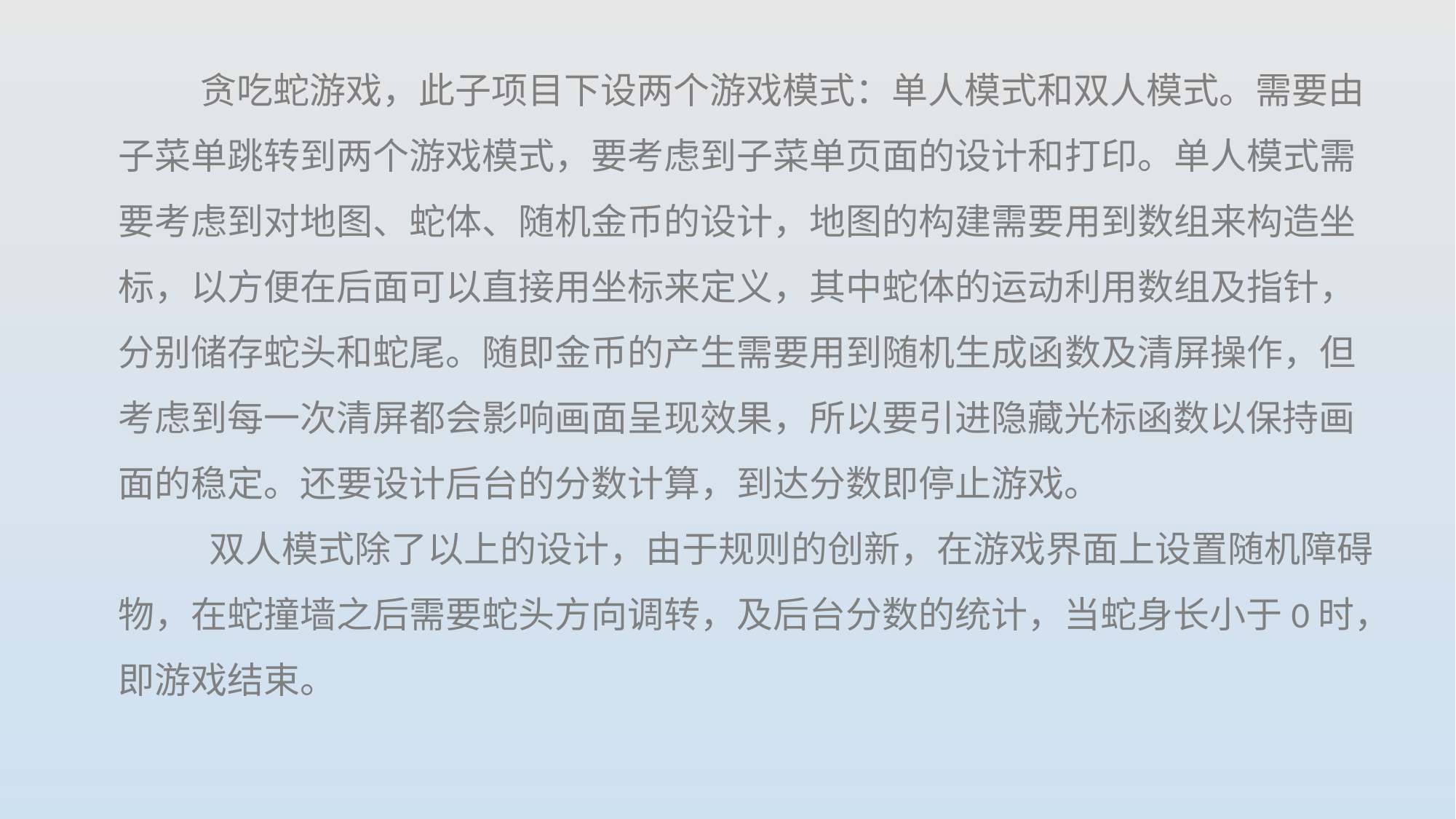

贪吃蛇游戏，此子项目下设两个游戏模式：单人模式和双人模式。需要由子菜单跳转到两个游戏模式，要考虑到子菜单页面的设计和打印。单人模式需要考虑到对地图、蛇体、随机金币的设计，地图的构建需要用到数组来构造坐标，以方便在后面可以直接用坐标来定义，其中蛇体的运动利用数组及指针，分别储存蛇头和蛇尾。随即金币的产生需要用到随机生成函数及清屏操作，但考虑到每一次清屏都会影响画面呈现效果，所以要引进隐藏光标函数以保持画面的稳定。还要设计后台的分数计算，到达分数即停止游戏。
          双人模式除了以上的设计，由于规则的创新，在游戏界面上设置随机障碍物，在蛇撞墙之后需要蛇头方向调转，及后台分数的统计，当蛇身长小于0时，即游戏结束。